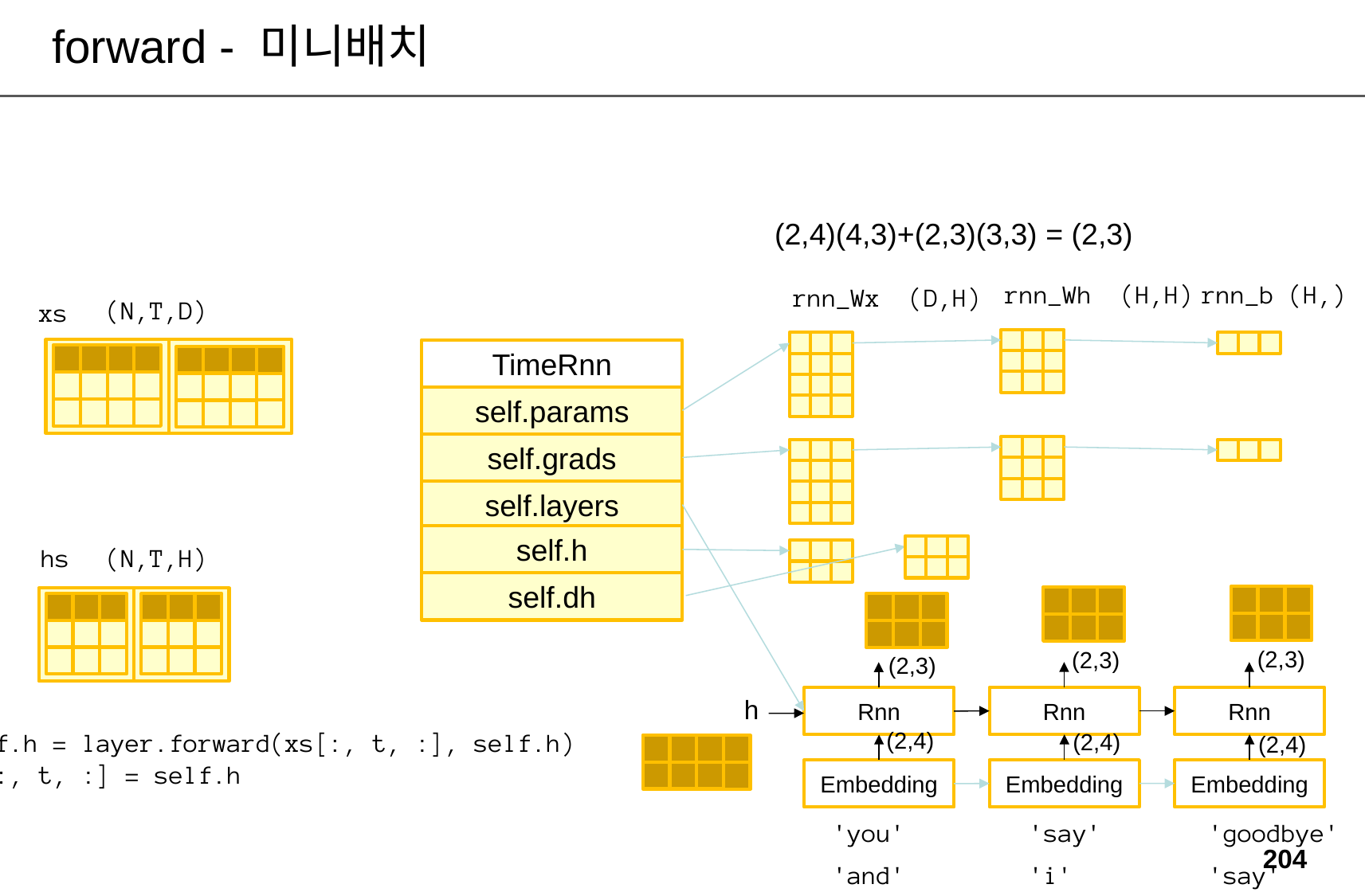

forward - 미니배치
(2,4)(4,3)+(2,3)(3,3) = (2,3)
rnn_Wh  (H,H)
rnn_b (H,)
rnn_Wx  (D,H)
(N,T,D)
xs

TimeRnn

self.params

self.grads

self.layers
self.h
hs
(N,T,H)

self.dh

(2,3)
(2,3)
(2,3)

h
Rnn
Rnn
Rnn
self.h = layer.forward(xs[:, t, :], self.h)
hs[:, t, :] = self.h
(2,4)
(2,4)
(2,4)

Embedding
Embedding
Embedding

'you'
'say'
'goodbye'
'and'
'i'
'say'